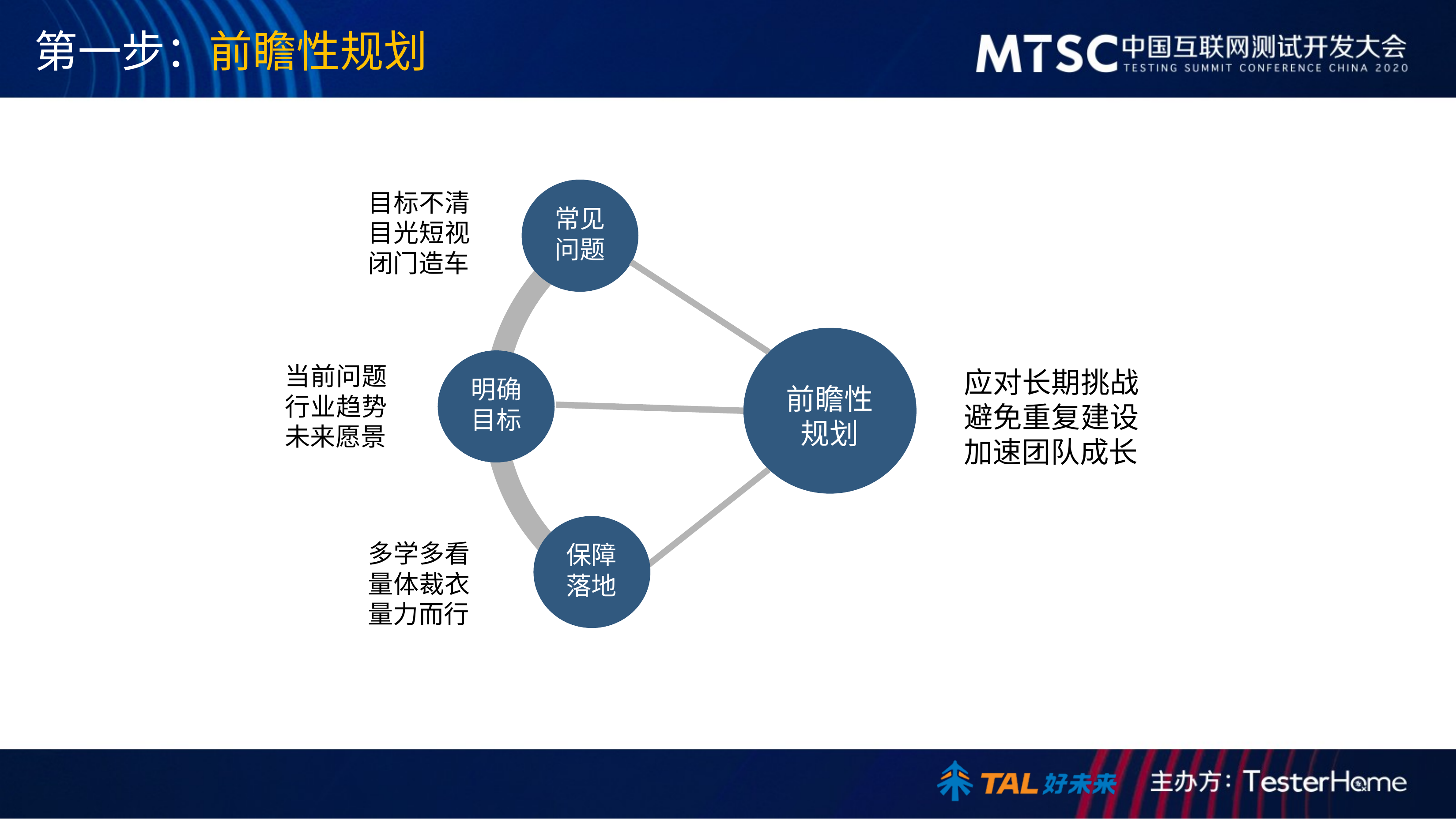

# 第一步：前瞻性规划

目标不清 目光短视 闭门造车
常见 问题

当前问题 行业趋势 未来愿景
应对长期挑战 避免重复建设 加速团队成长
明确 目标
前瞻性 规划
多学多看 量体裁衣 量力而行
保障 落地